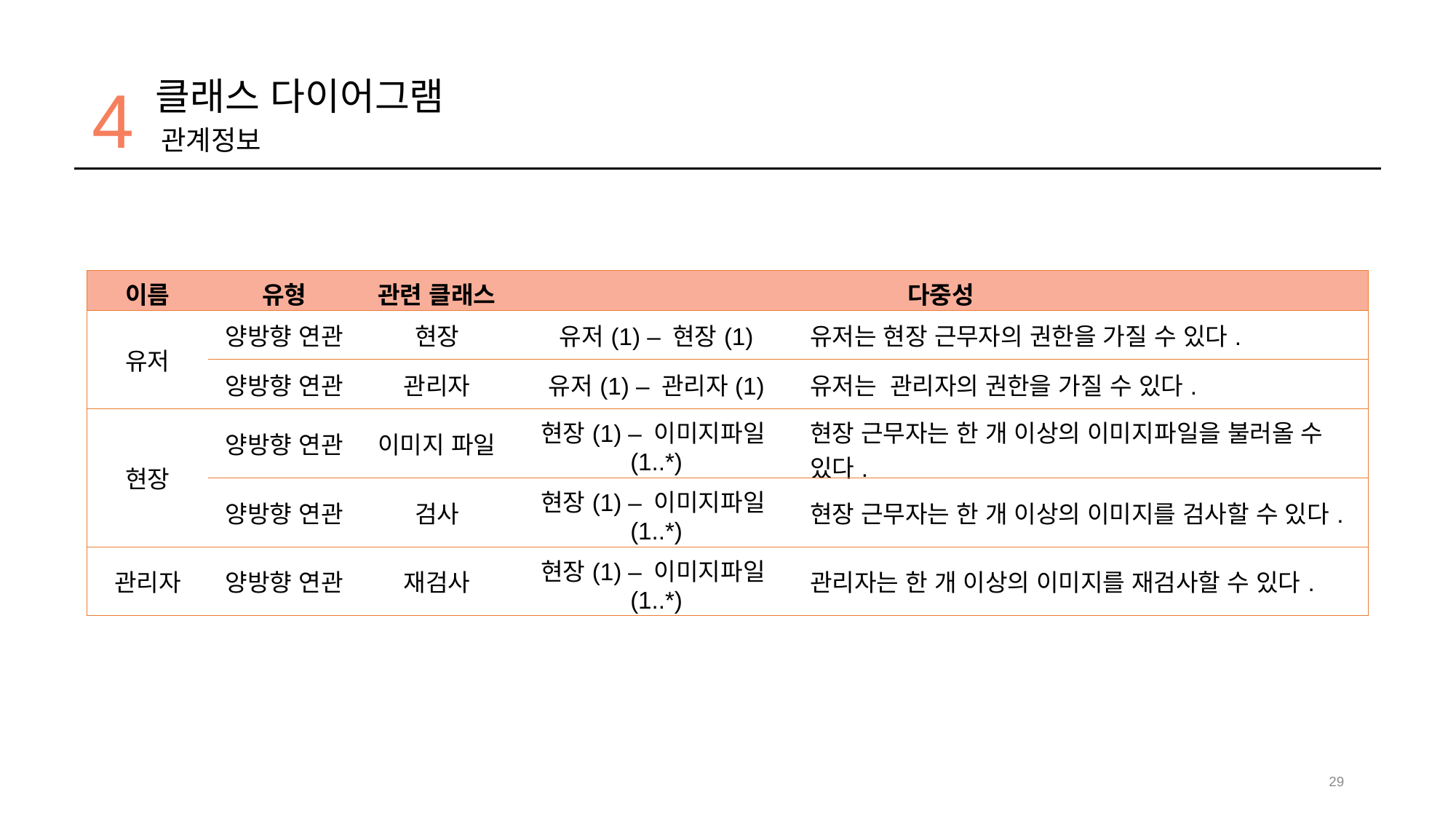

4
클래스 다이어그램
관계정보
| 이름 | 유형 | 관련 클래스 | 다중성 | 설명 |
| --- | --- | --- | --- | --- |
| 유저 | 양방향 연관 | 현장 | 유저(1) – 현장(1) | 유저는 현장 근무자의 권한을 가질 수 있다. |
|  | 양방향 연관 | 관리자 | 유저(1) – 관리자(1) | 유저는 관리자의 권한을 가질 수 있다. |
| 현장 | 양방향 연관 | 이미지 파일 | 현장(1) – 이미지파일(1..\*) | 현장 근무자는 한 개 이상의 이미지파일을 불러올 수 있다. |
|  | 양방향 연관 | 검사 | 현장(1) – 이미지파일(1..\*) | 현장 근무자는 한 개 이상의 이미지를 검사할 수 있다. |
| 관리자 | 양방향 연관 | 재검사 | 현장(1) – 이미지파일(1..\*) | 관리자는 한 개 이상의 이미지를 재검사할 수 있다. |
29